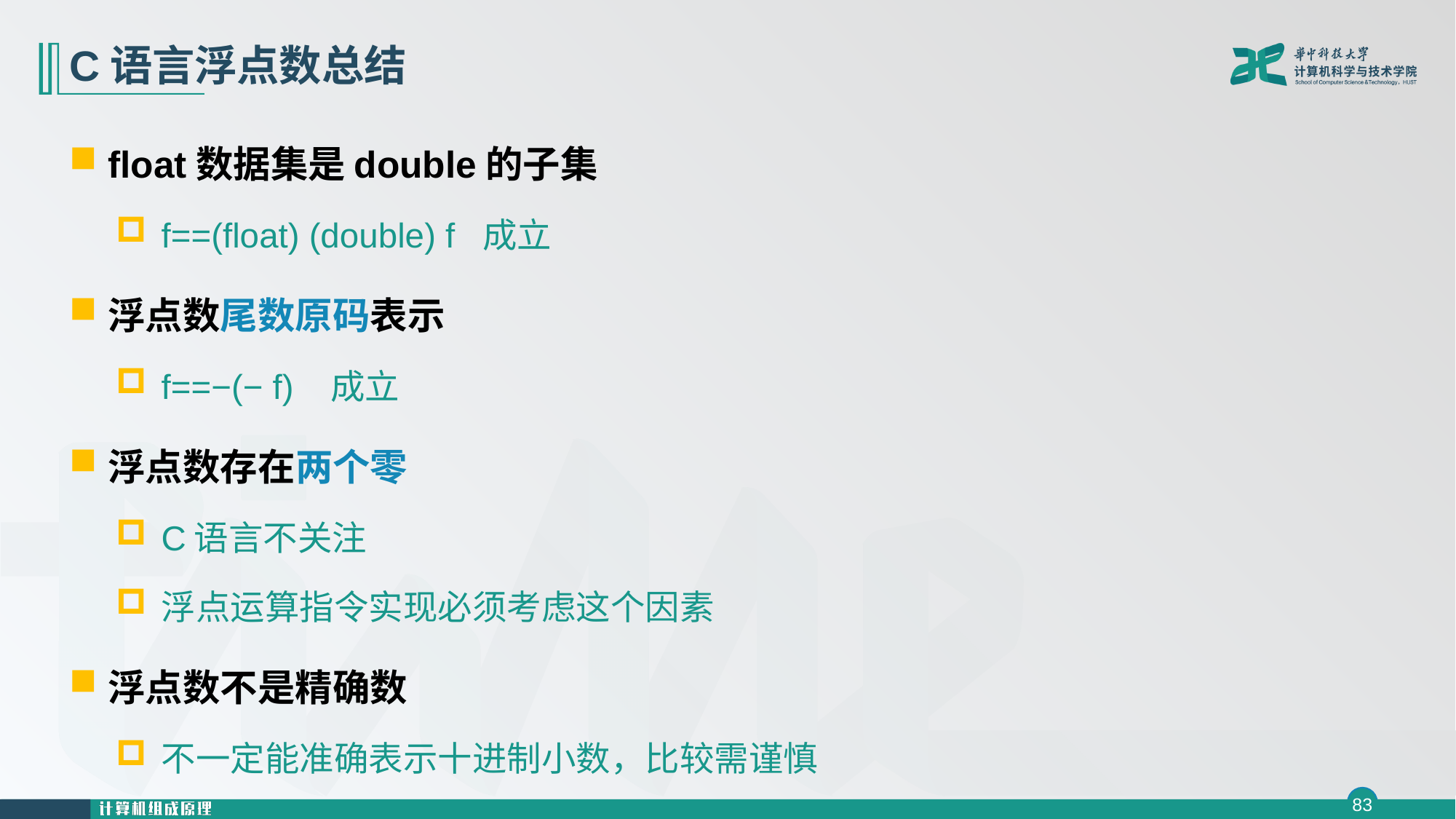

# C语言浮点数总结
float数据集是double的子集
f==(float) (double) f  成立
浮点数尾数原码表示
f==−(− f)   成立
浮点数存在两个零
C语言不关注
浮点运算指令实现必须考虑这个因素
浮点数不是精确数
不一定能准确表示十进制小数，比较需谨慎